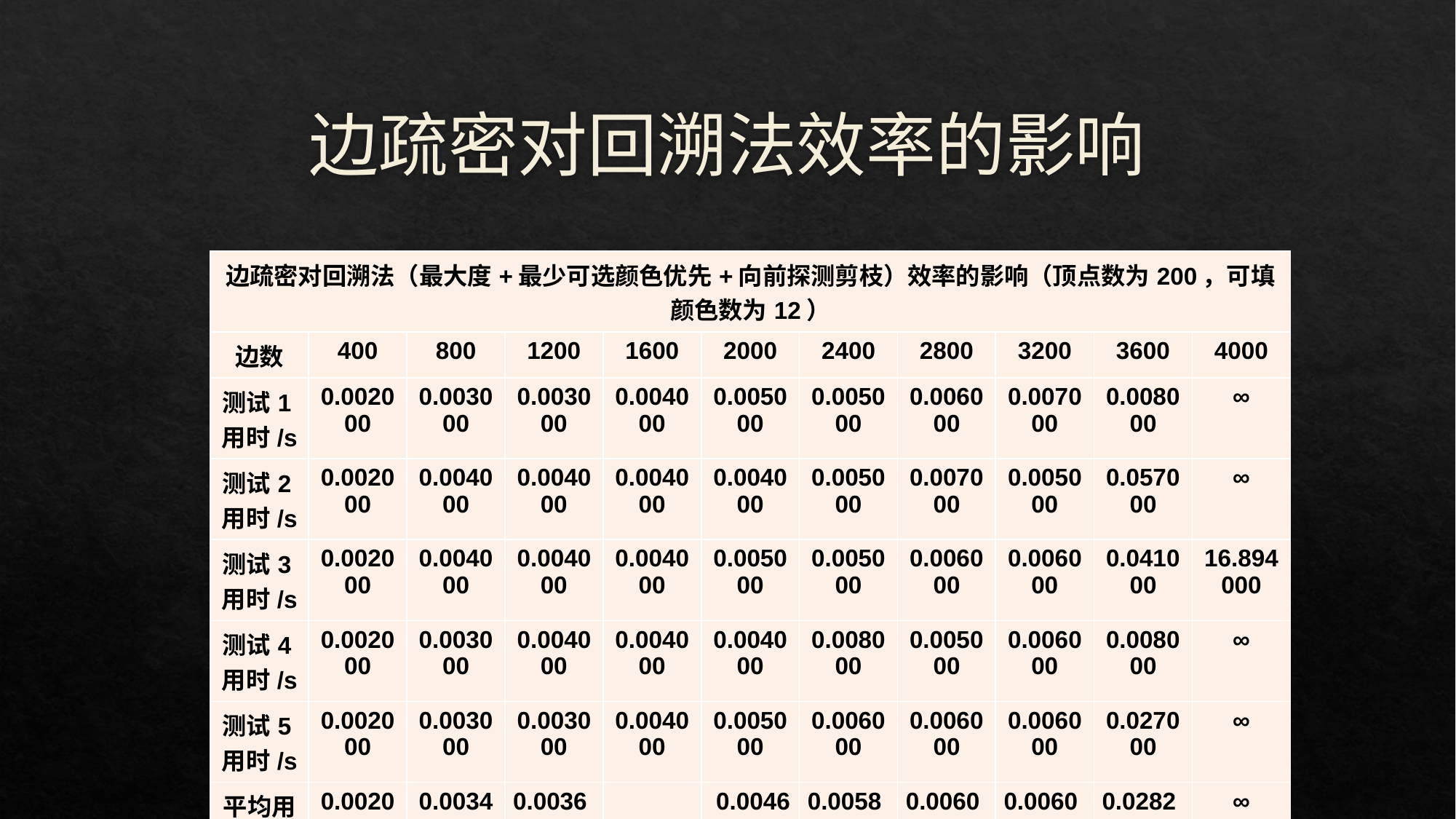

# 边疏密对回溯法效率的影响
| 边疏密对回溯法（最大度+最少可选颜色优先+向前探测剪枝）效率的影响（顶点数为200，可填颜色数为12） |  |  |  |  |  |  |  |  |  |  |
| --- | --- | --- | --- | --- | --- | --- | --- | --- | --- | --- |
| 边数 | 400 | 800 | 1200 | 1600 | 2000 | 2400 | 2800 | 3200 | 3600 | 4000 |
| 测试1用时/s | 0.002000 | 0.003000 | 0.003000 | 0.004000 | 0.005000 | 0.005000 | 0.006000 | 0.007000 | 0.008000 | ∞ |
| 测试2用时/s | 0.002000 | 0.004000 | 0.004000 | 0.004000 | 0.004000 | 0.005000 | 0.007000 | 0.005000 | 0.057000 | ∞ |
| 测试3用时/s | 0.002000 | 0.004000 | 0.004000 | 0.004000 | 0.005000 | 0.005000 | 0.006000 | 0.006000 | 0.041000 | 16.894000 |
| 测试4用时/s | 0.002000 | 0.003000 | 0.004000 | 0.004000 | 0.004000 | 0.008000 | 0.005000 | 0.006000 | 0.008000 | ∞ |
| 测试5用时/s | 0.002000 | 0.003000 | 0.003000 | 0.004000 | 0.005000 | 0.006000 | 0.006000 | 0.006000 | 0.027000 | ∞ |
| 平均用时/s | 0.002000 | 0.003400 | 0.003600 | 0.004000 | 0.0046 00 | 0.005800 | 0.006000 | 0.006000 | 0.028200 | ∞ |